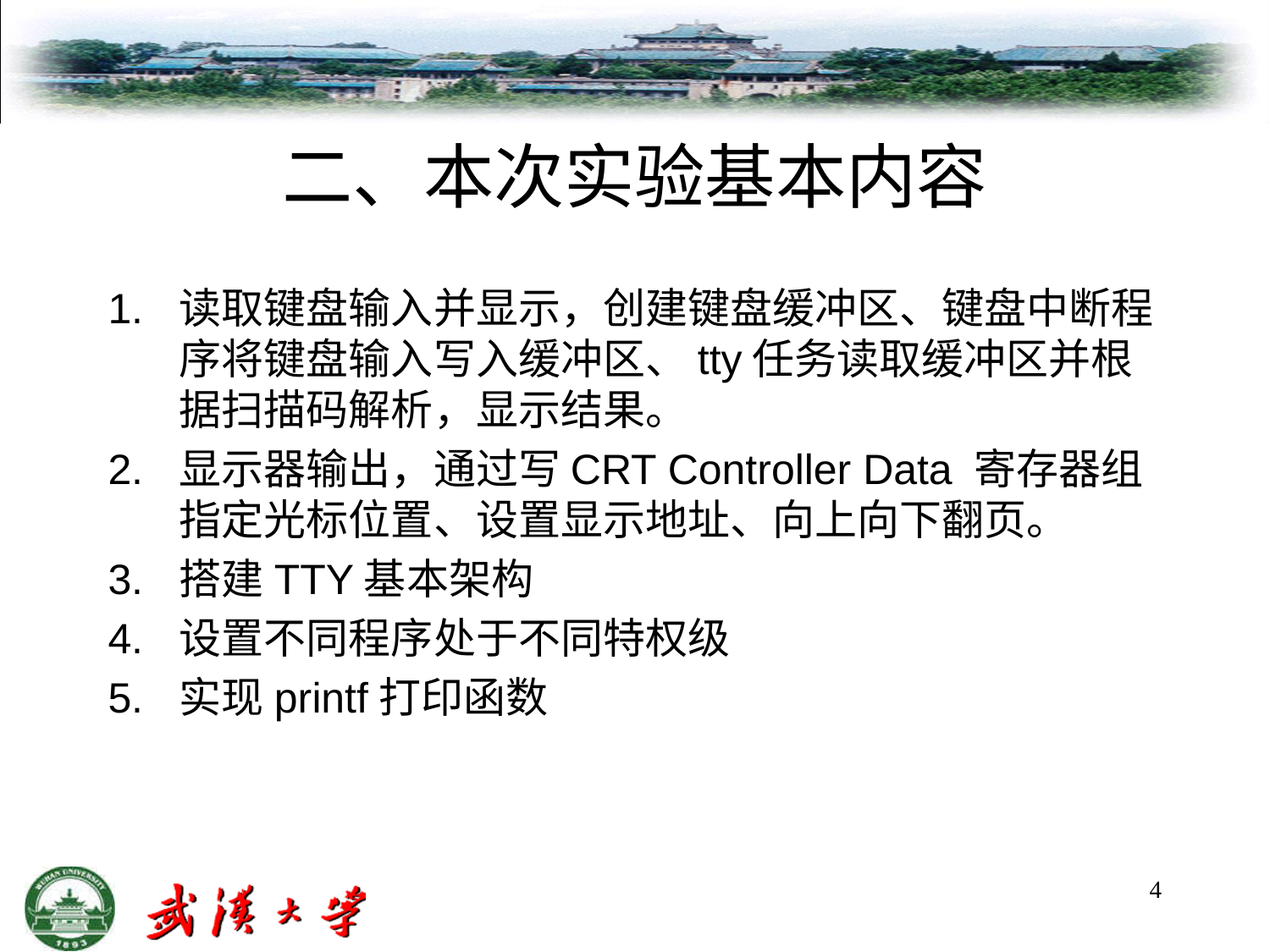

# 二、本次实验基本内容
读取键盘输入并显示，创建键盘缓冲区、键盘中断程序将键盘输入写入缓冲区、tty任务读取缓冲区并根据扫描码解析，显示结果。
显示器输出，通过写CRT Controller Data 寄存器组指定光标位置、设置显示地址、向上向下翻页。
搭建TTY基本架构
设置不同程序处于不同特权级
实现printf打印函数
4